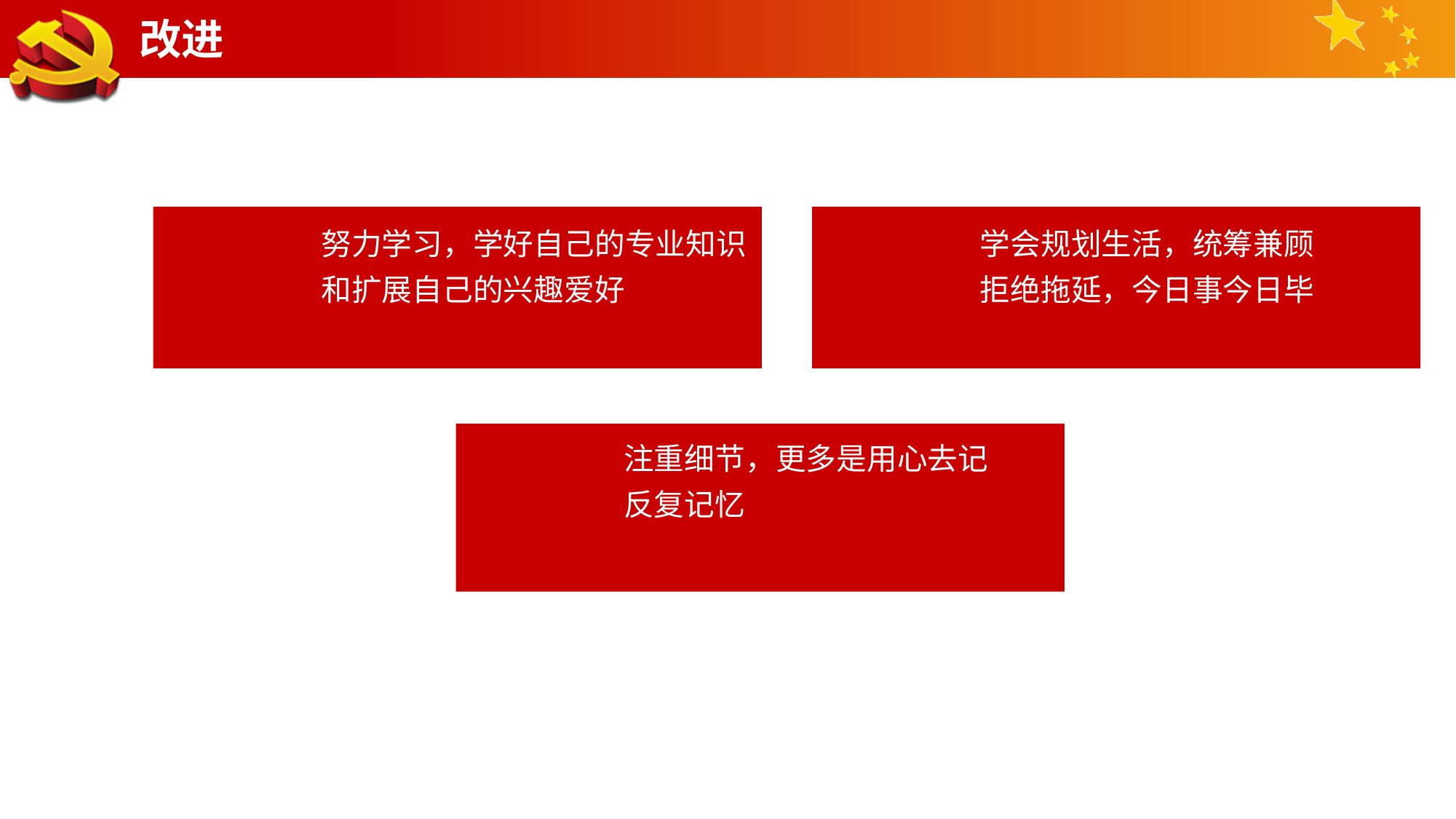

改进

学会规划生活，统筹兼顾
拒绝拖延，今日事今日毕

努力学习，学好自己的专业知识和扩展自己的兴趣爱好

注重细节，更多是用心去记
反复记忆